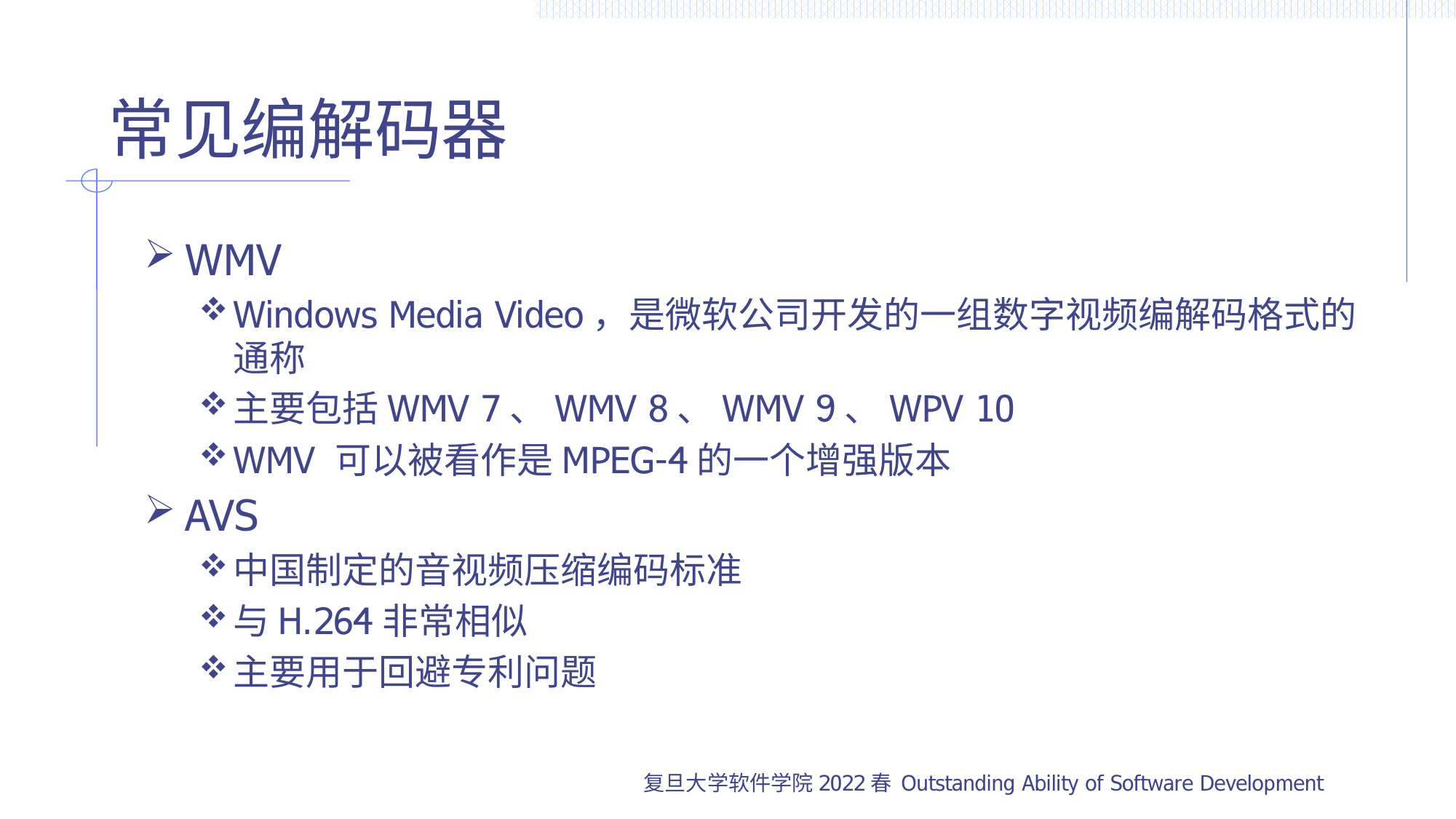

# 常见编解码器
WMV
Windows Media Video，是微软公司开发的一组数字视频编解码格式的通称
主要包括WMV 7、WMV 8、WMV 9、WPV 10
WMV 可以被看作是MPEG-4的一个增强版本
AVS
中国制定的音视频压缩编码标准
与H.264非常相似
主要用于回避专利问题